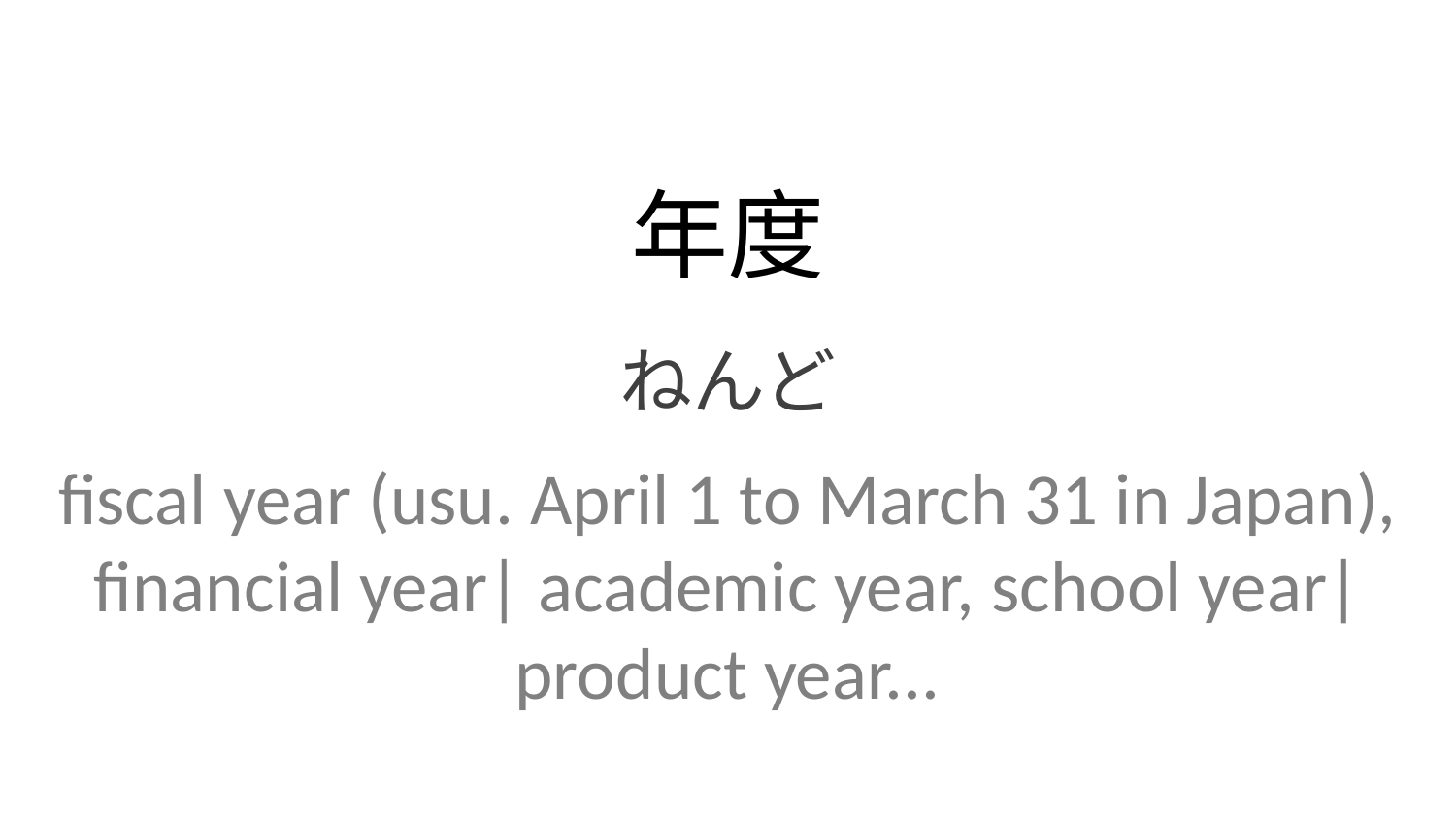

年度

ねんど
fiscal year (usu. April 1 to March 31 in Japan), financial year| academic year, school year| product year...